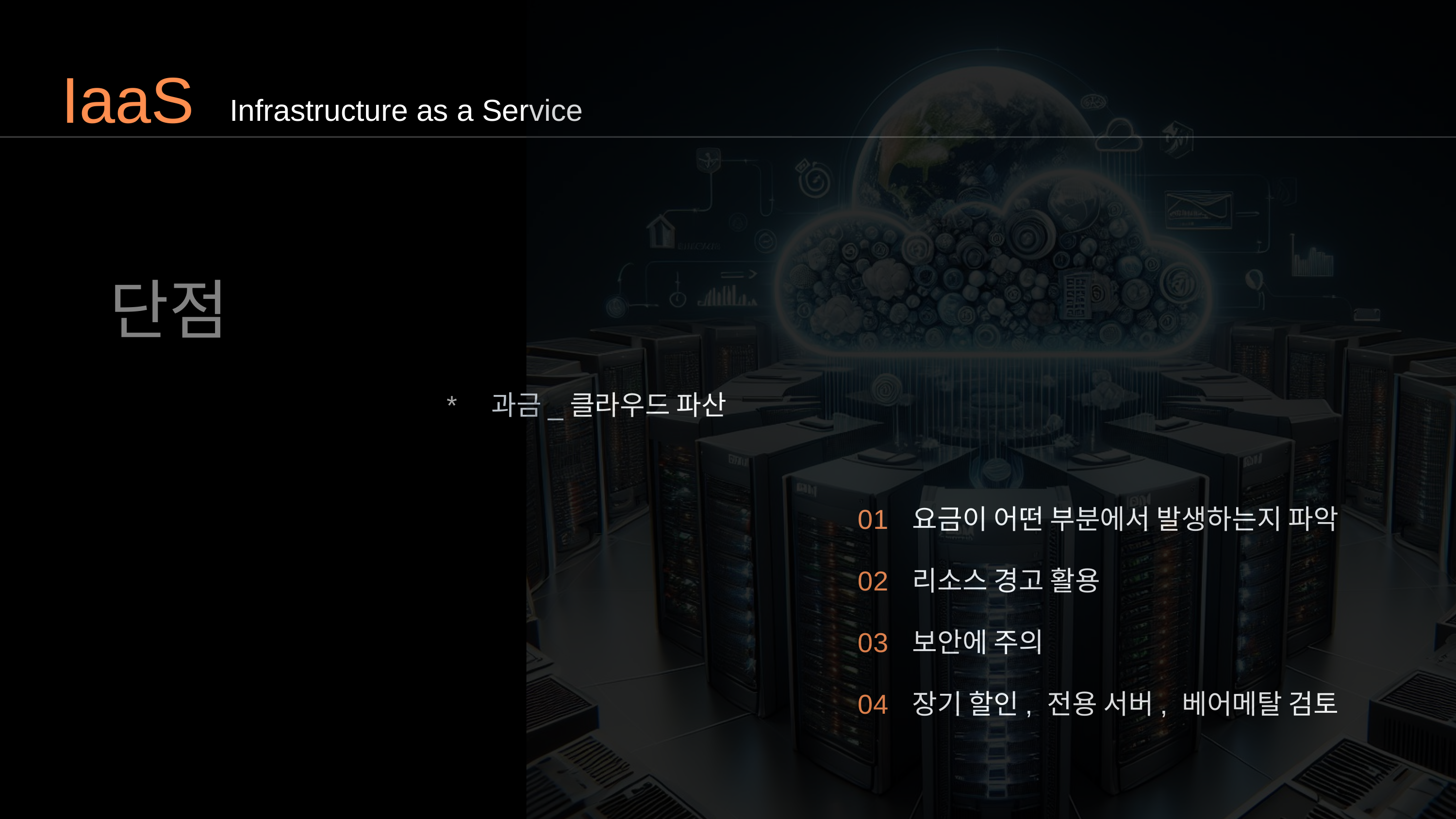

IaaS

Infrastructure as a Service

단점
*
과금_클라우드 파산
01
요금이 어떤 부분에서 발생하는지 파악
02
리소스 경고 활용
03
보안에 주의
04
장기 할인, 전용 서버, 베어메탈 검토